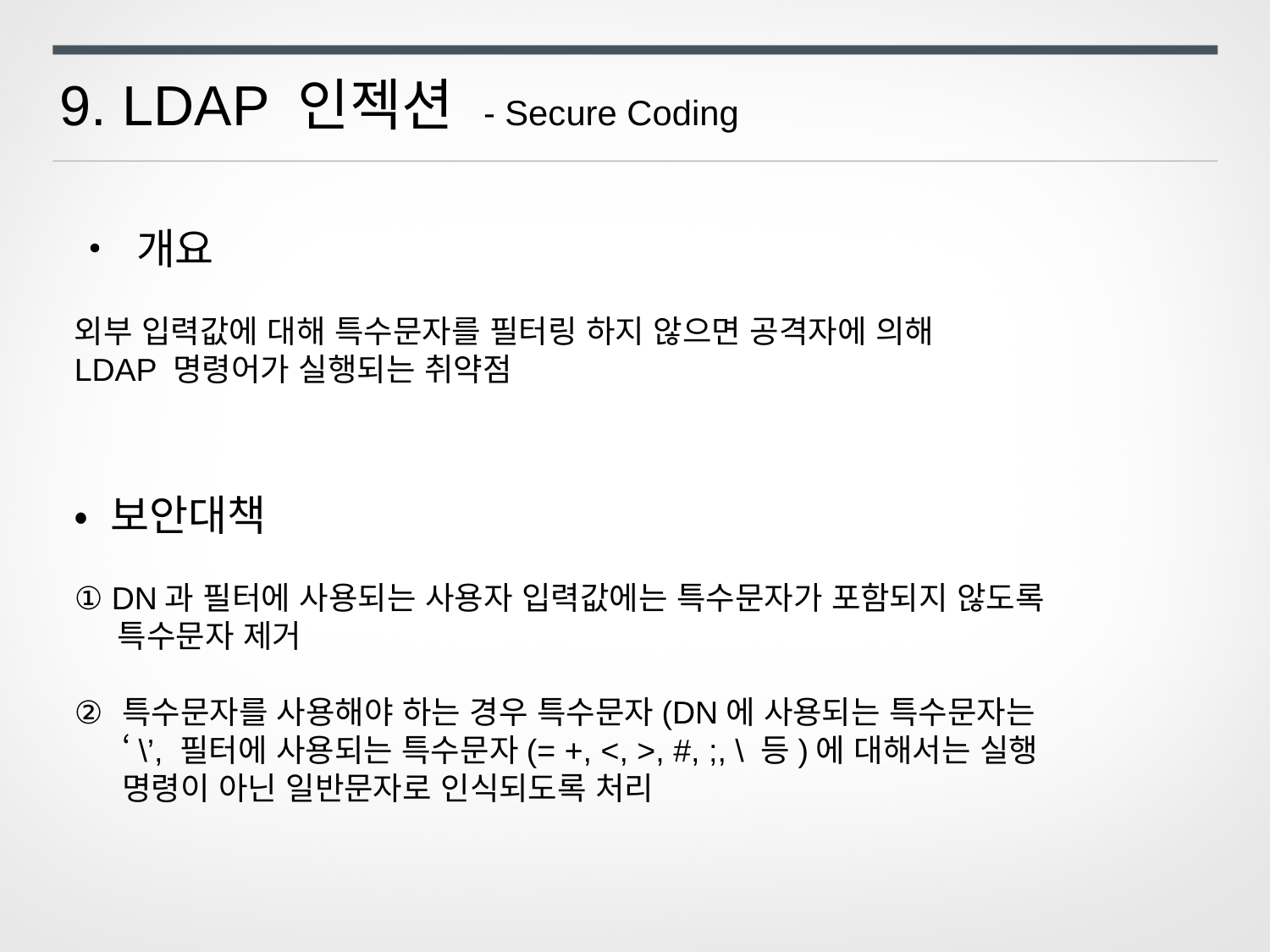

9. LDAP 인젝션 - Secure Coding
• 개요

외부 입력값에 대해 특수문자를 필터링 하지 않으면 공격자에 의해
LDAP 명령어가 실행되는 취약점

• 보안대책

① DN과 필터에 사용되는 사용자 입력값에는 특수문자가 포함되지 않도록
    특수문자 제거

특수문자를 사용해야 하는 경우 특수문자(DN에 사용되는 특수문자는
‘\’, 필터에 사용되는 특수문자(= +, <, >, #, ;, \ 등)에 대해서는 실행
명령이 아닌 일반문자로 인식되도록 처리